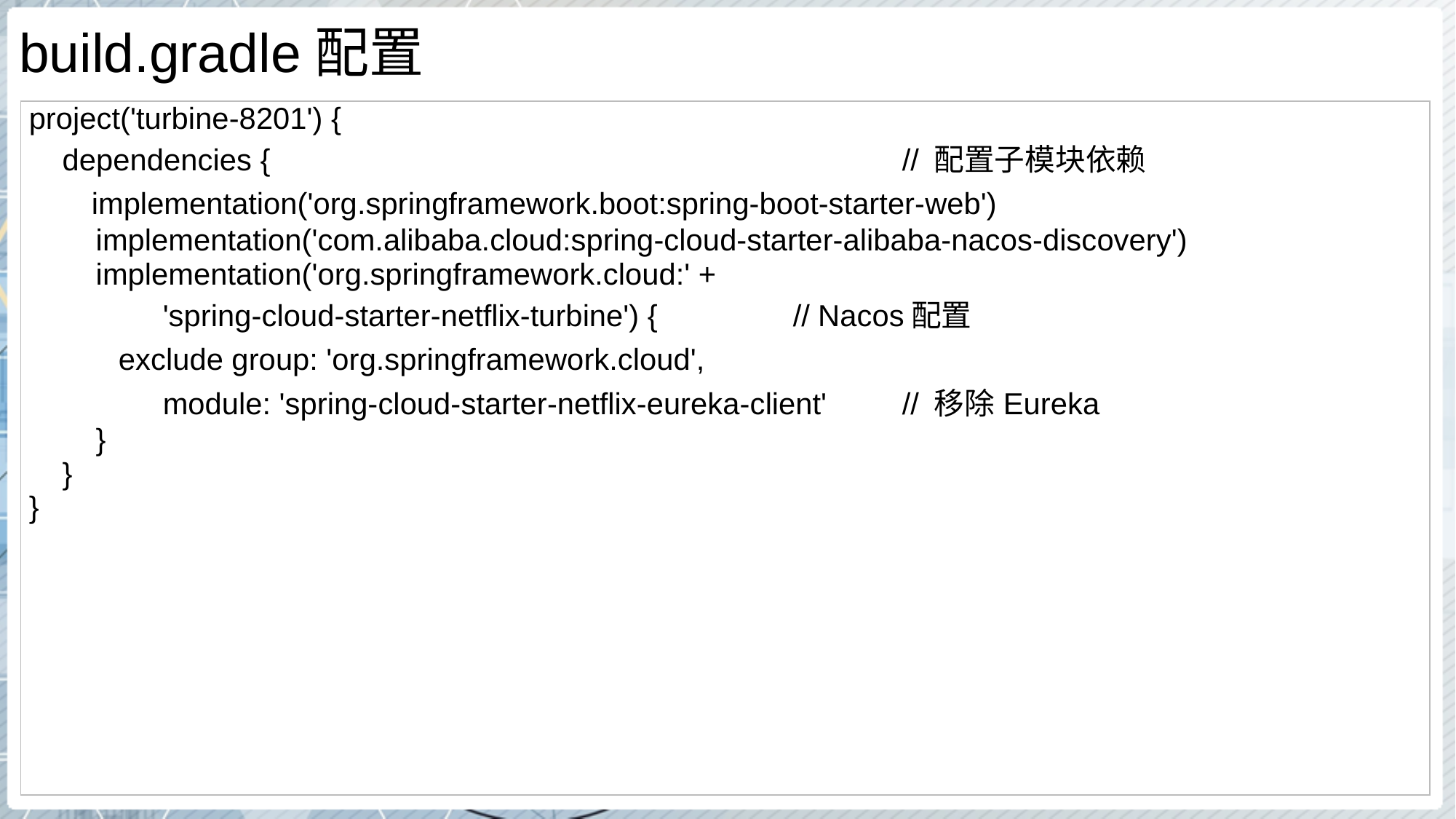

# build.gradle配置
| project('turbine-8201') { dependencies { // 配置子模块依赖 implementation('org.springframework.boot:spring-boot-starter-web') implementation('com.alibaba.cloud:spring-cloud-starter-alibaba-nacos-discovery') implementation('org.springframework.cloud:' + 'spring-cloud-starter-netflix-turbine') { // Nacos配置 exclude group: 'org.springframework.cloud', module: 'spring-cloud-starter-netflix-eureka-client' // 移除Eureka } } } |
| --- |